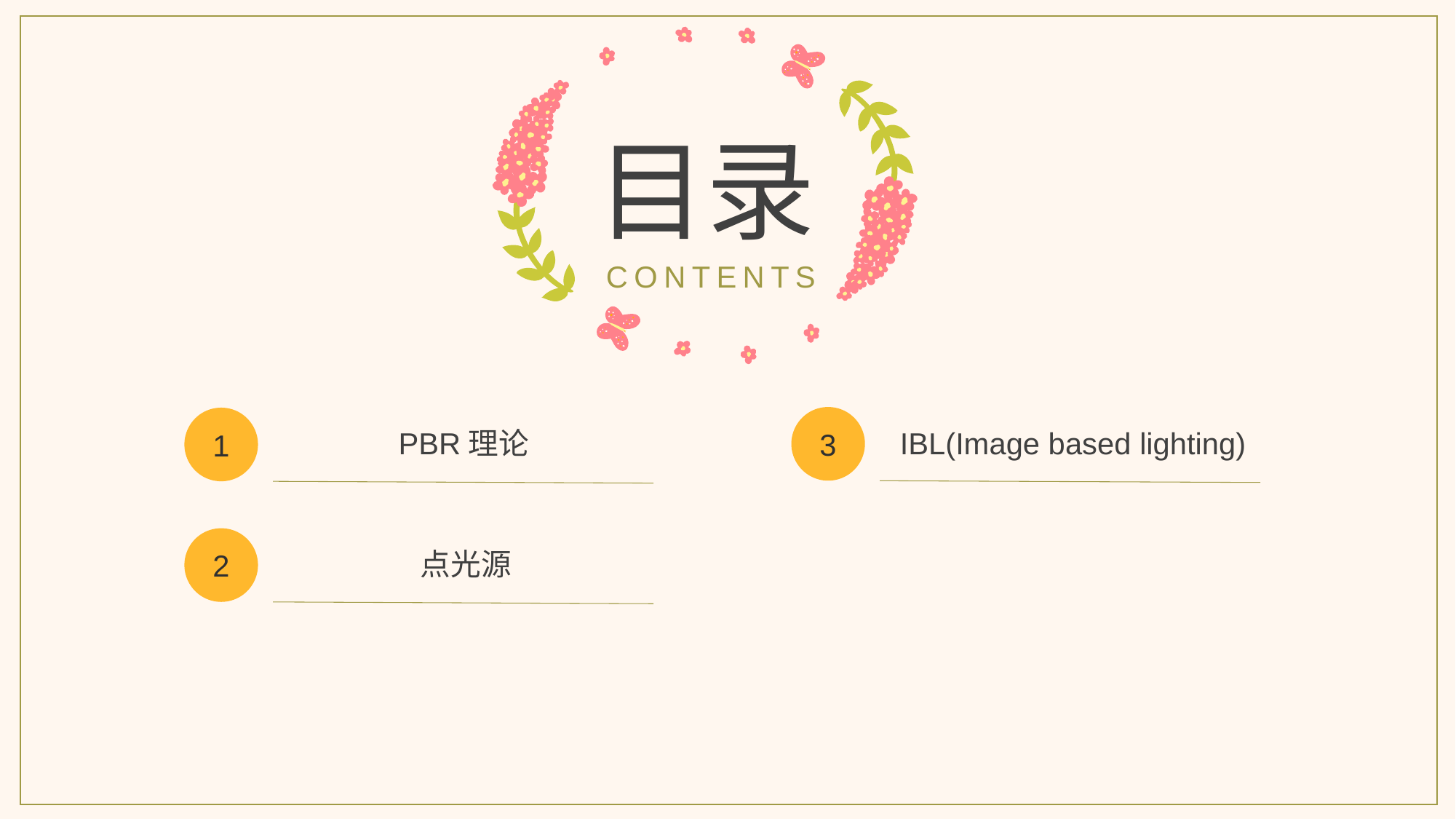

目录
CONTENTS
3
1
IBL(Image based lighting)
PBR理论
2
点光源